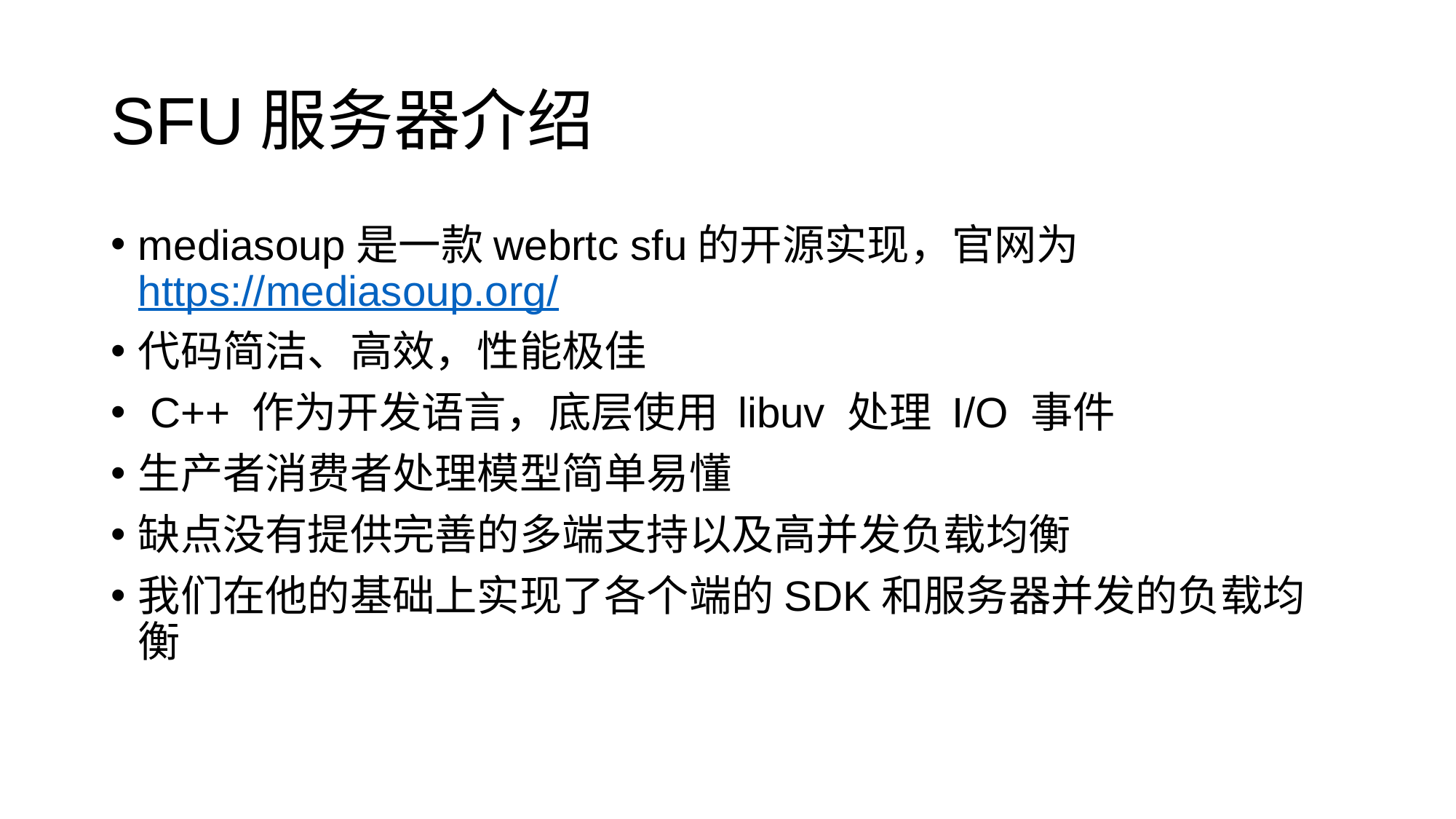

# SFU服务器介绍
mediasoup是一款webrtc sfu的开源实现，官网为 https://mediasoup.org/
代码简洁、高效，性能极佳
 C++ 作为开发语言，底层使用 libuv 处理 I/O 事件
生产者消费者处理模型简单易懂
缺点没有提供完善的多端支持以及高并发负载均衡
我们在他的基础上实现了各个端的SDK和服务器并发的负载均衡